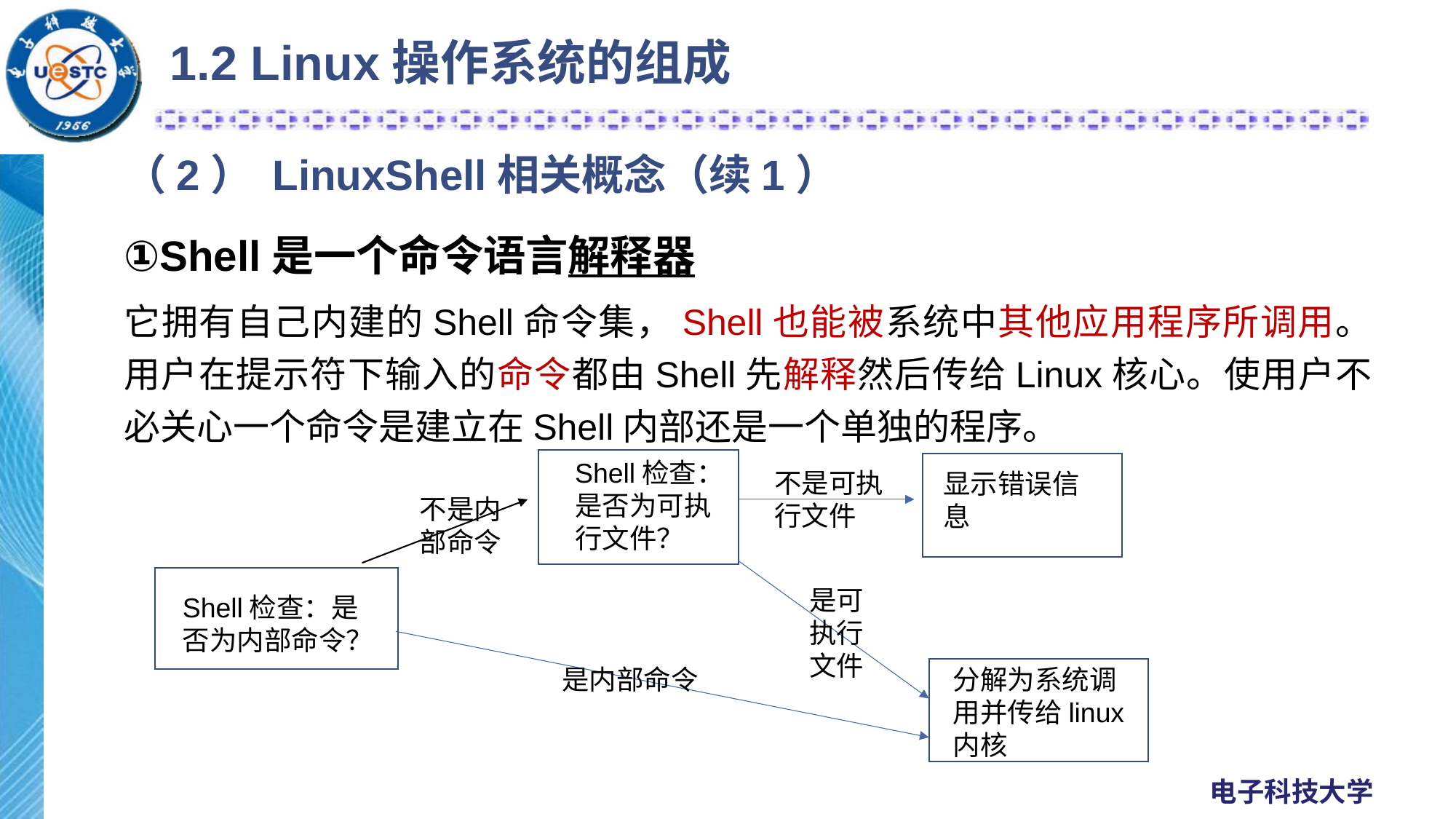

1.2 Linux操作系统的组成
（2） LinuxShell相关概念（续1）
①Shell是一个命令语言解释器
它拥有自己内建的Shell命令集，Shell也能被系统中其他应用程序所调用。用户在提示符下输入的命令都由Shell先解释然后传给Linux核心。使用户不必关心一个命令是建立在Shell内部还是一个单独的程序。

Shell检查：是否为可执行文件？

不是可执行文件
显示错误信息
不是内部命令

是可执行文件
Shell检查：是否为内部命令？
是内部命令
分解为系统调用并传给linux内核